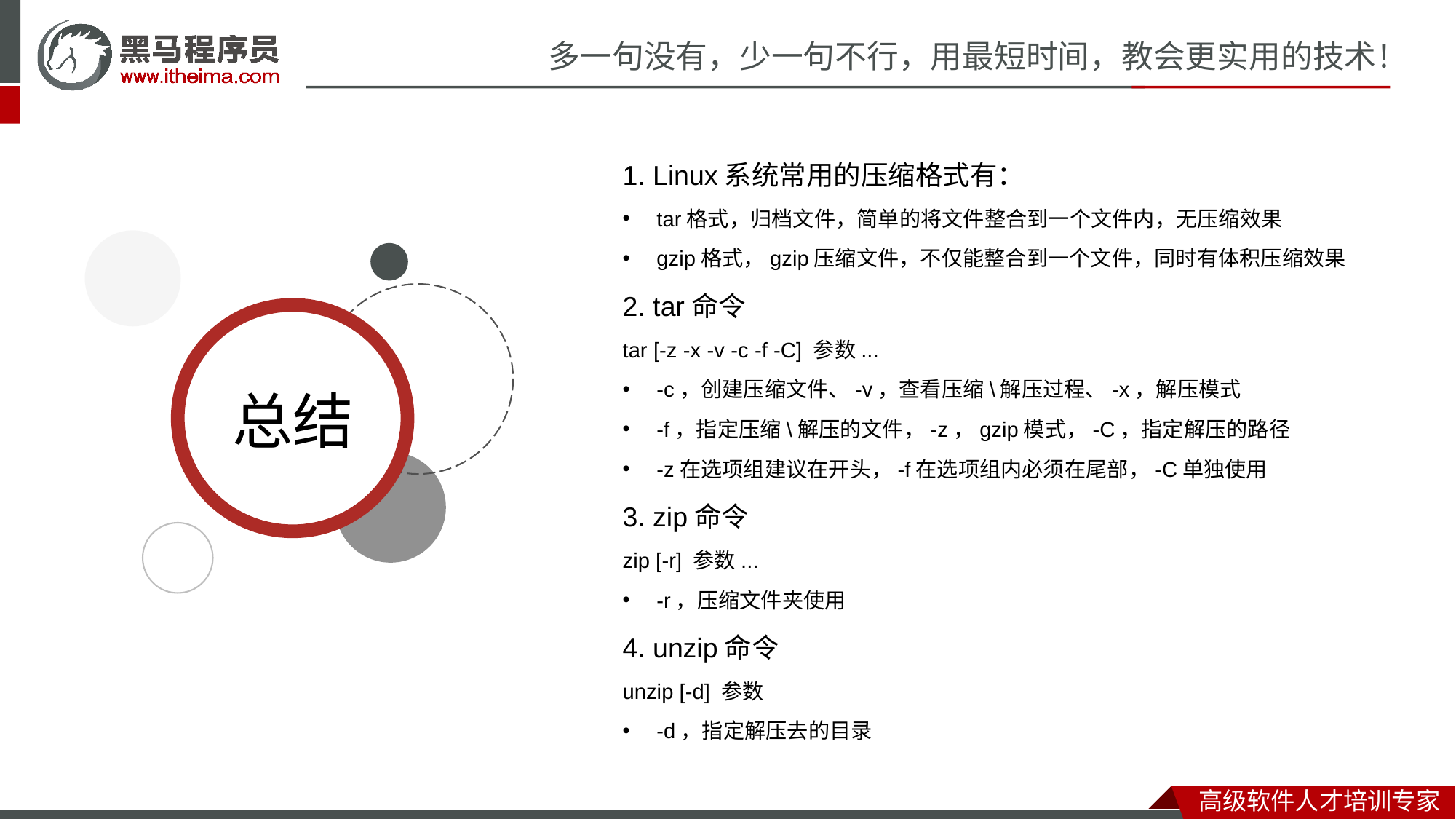

1. Linux系统常用的压缩格式有：
tar格式，归档文件，简单的将文件整合到一个文件内，无压缩效果
gzip格式，gzip压缩文件，不仅能整合到一个文件，同时有体积压缩效果
2. tar命令
tar [-z -x -v -c -f -C] 参数...
-c，创建压缩文件、-v，查看压缩\解压过程、-x，解压模式
-f，指定压缩\解压的文件，-z，gzip模式，-C，指定解压的路径
-z在选项组建议在开头，-f在选项组内必须在尾部，-C单独使用
3. zip命令
zip [-r] 参数...
-r，压缩文件夹使用
4. unzip命令
unzip [-d] 参数
-d，指定解压去的目录